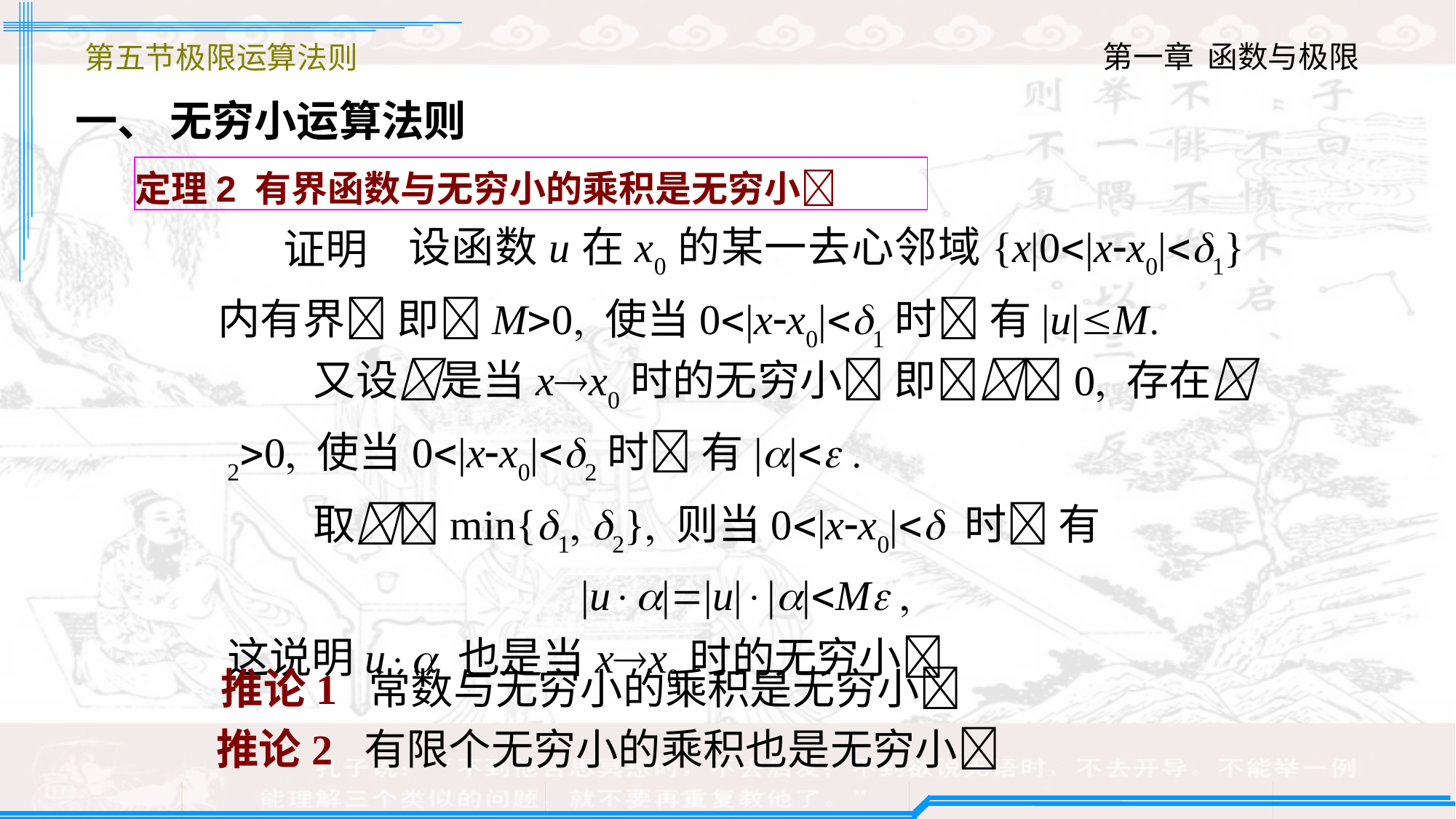

第五节极限运算法则
一、 无穷小运算法则
定理2 有界函数与无穷小的乘积是无穷小.
                 设函数u在x0的某一去心邻域{x|0<|x−x0|<δ1}内有界, 即∃M>0, 使当0<|x−x0|<δ1时, 有|u|≤M.
        证明
        又设α是当x→x0时的无穷小, 即∀ε>0, 存在δ2>0, 使当0<|x−x0|<δ2时, 有|α|<ε .
        取δ=min{δ1, δ2}, 则当0<|x−x0|<δ 时, 有
|u⋅α|=|u|⋅|α|<Mε ,
这说明u⋅α 也是当x→x0时的无穷小.
推论1  常数与无穷小的乘积是无穷小.
推论2  有限个无穷小的乘积也是无穷小.